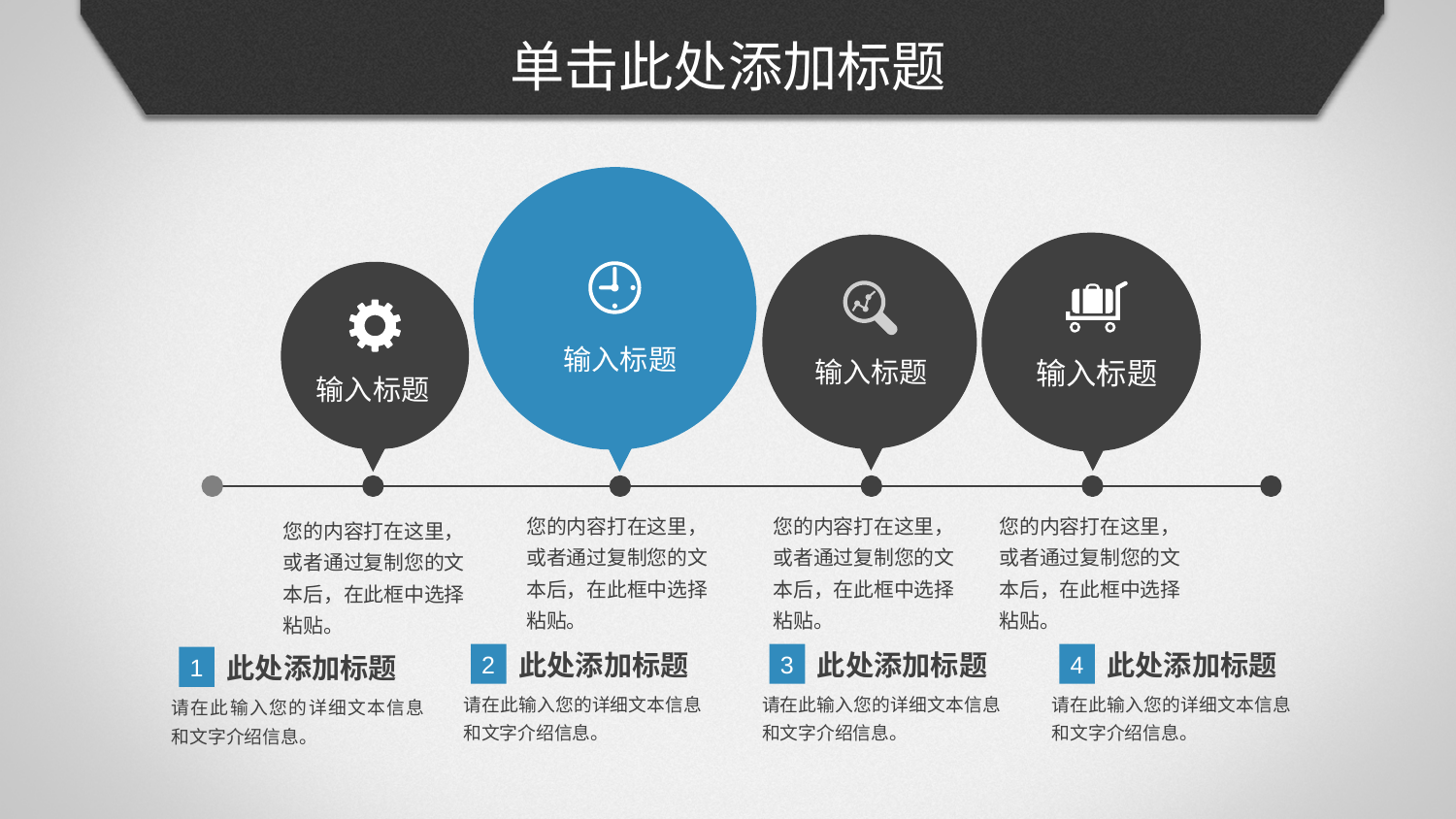

# 单击此处添加标题

输入标题

输入标题

输入标题

输入标题

您的内容打在这里，或者通过复制您的文本后，在此框中选择粘贴。
您的内容打在这里，或者通过复制您的文本后，在此框中选择粘贴。
您的内容打在这里，或者通过复制您的文本后，在此框中选择粘贴。
您的内容打在这里，或者通过复制您的文本后，在此框中选择粘贴。
此处添加标题
此处添加标题
此处添加标题
2
3
4
此处添加标题
1
请在此输入您的详细文本信息和文字介绍信息。
请在此输入您的详细文本信息和文字介绍信息。
请在此输入您的详细文本信息和文字介绍信息。
请在此输入您的详细文本信息和文字介绍信息。